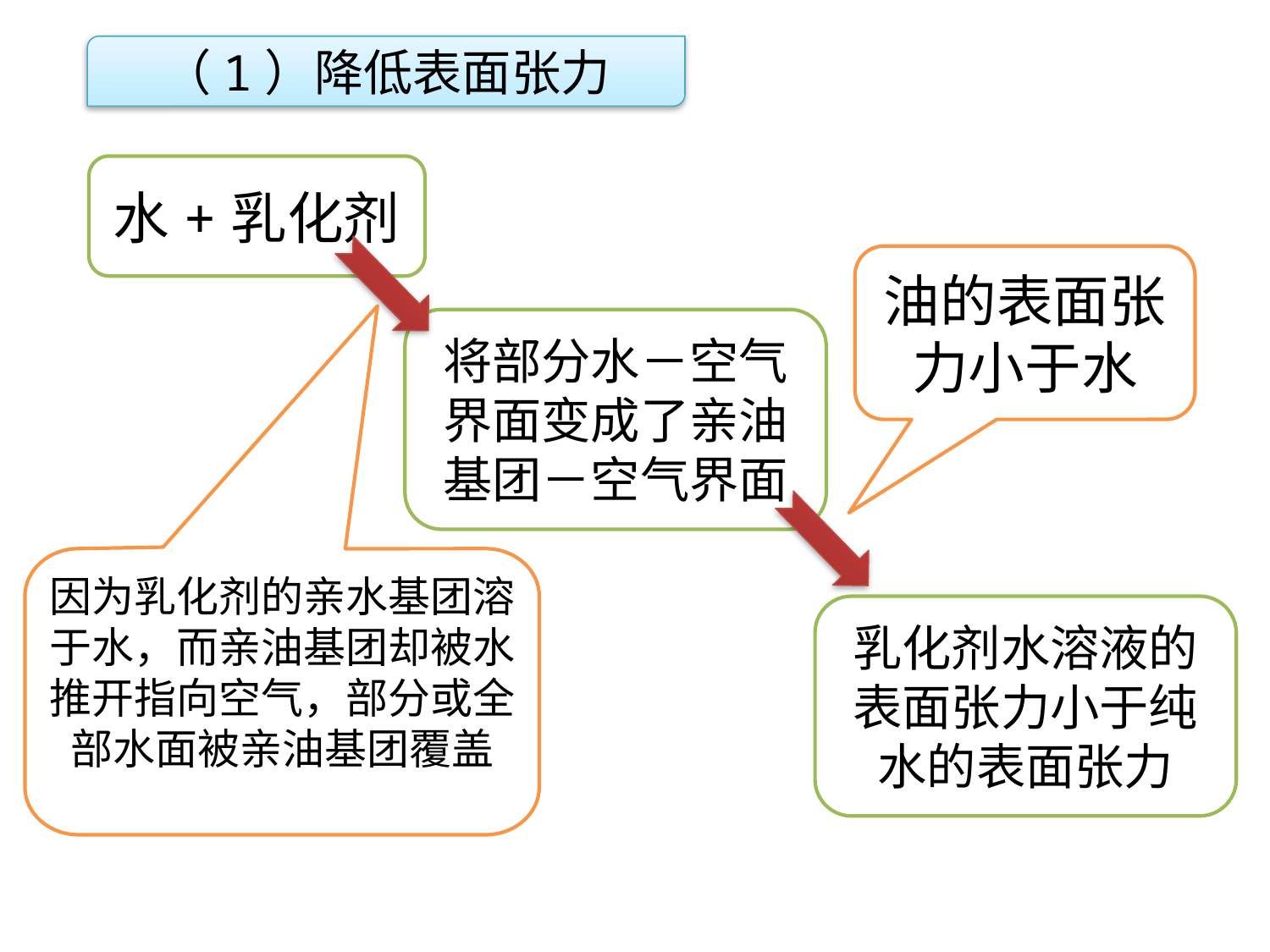

（1）降低表面张力
水+乳化剂
油的表面张
力小于水

点击添加文本

因为乳化剂的亲水基团溶于水，而亲油基团却被水推开指向空气，部分或全部水面被亲油基团覆盖
将部分水－空气界面变成了亲油基团－空气界面
点击添加文本

点击添加文本
乳化剂水溶液的
表面张力小于纯
水的表面张力
点击添加文本